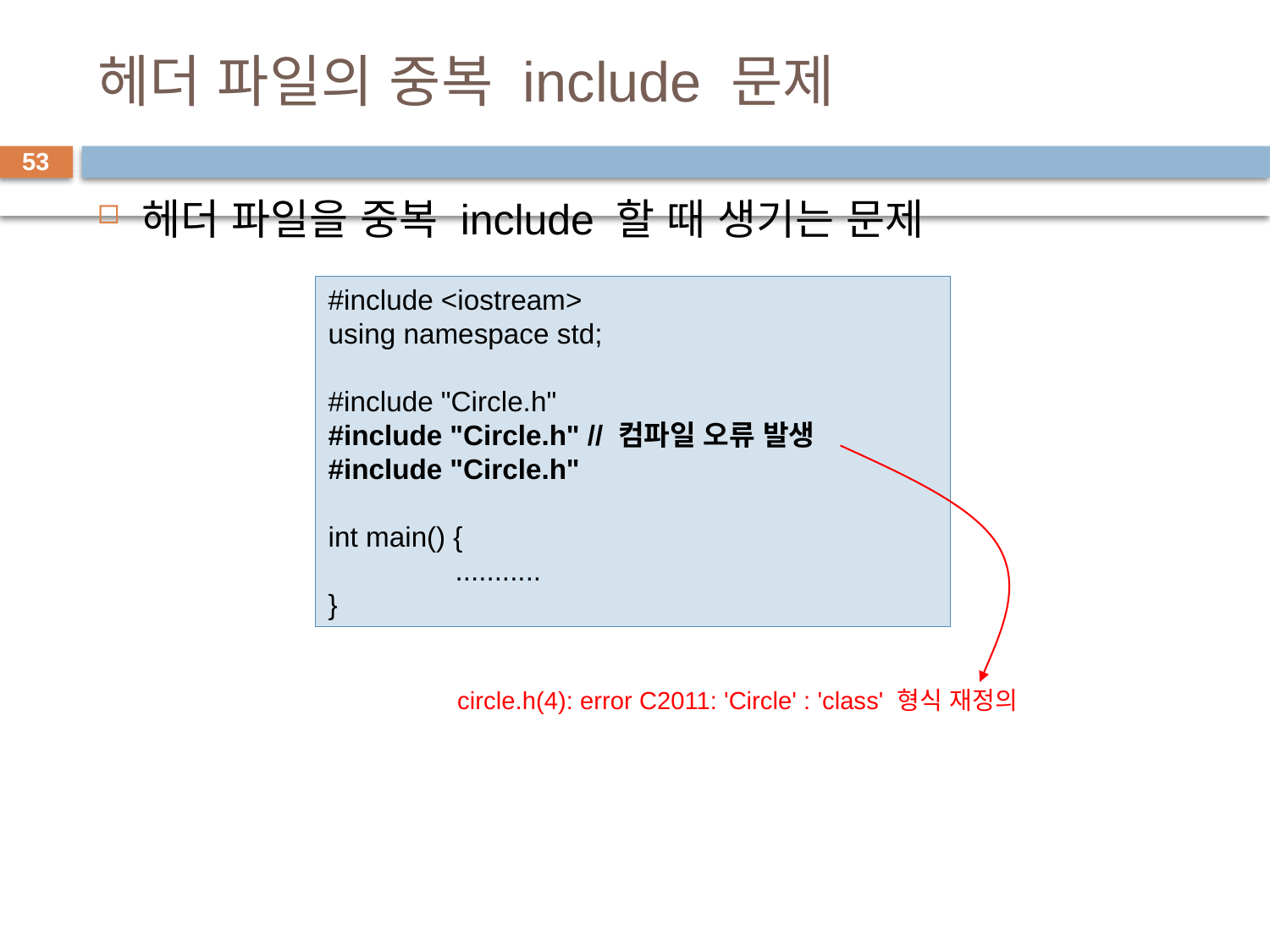

# 헤더 파일의 중복 include 문제
53
헤더 파일을 중복 include 할 때 생기는 문제
#include <iostream>
using namespace std;

#include "Circle.h"
#include "Circle.h" // 컴파일 오류 발생
#include "Circle.h"

int main() {
	...........
}

circle.h(4): error C2011: 'Circle' : 'class' 형식 재정의